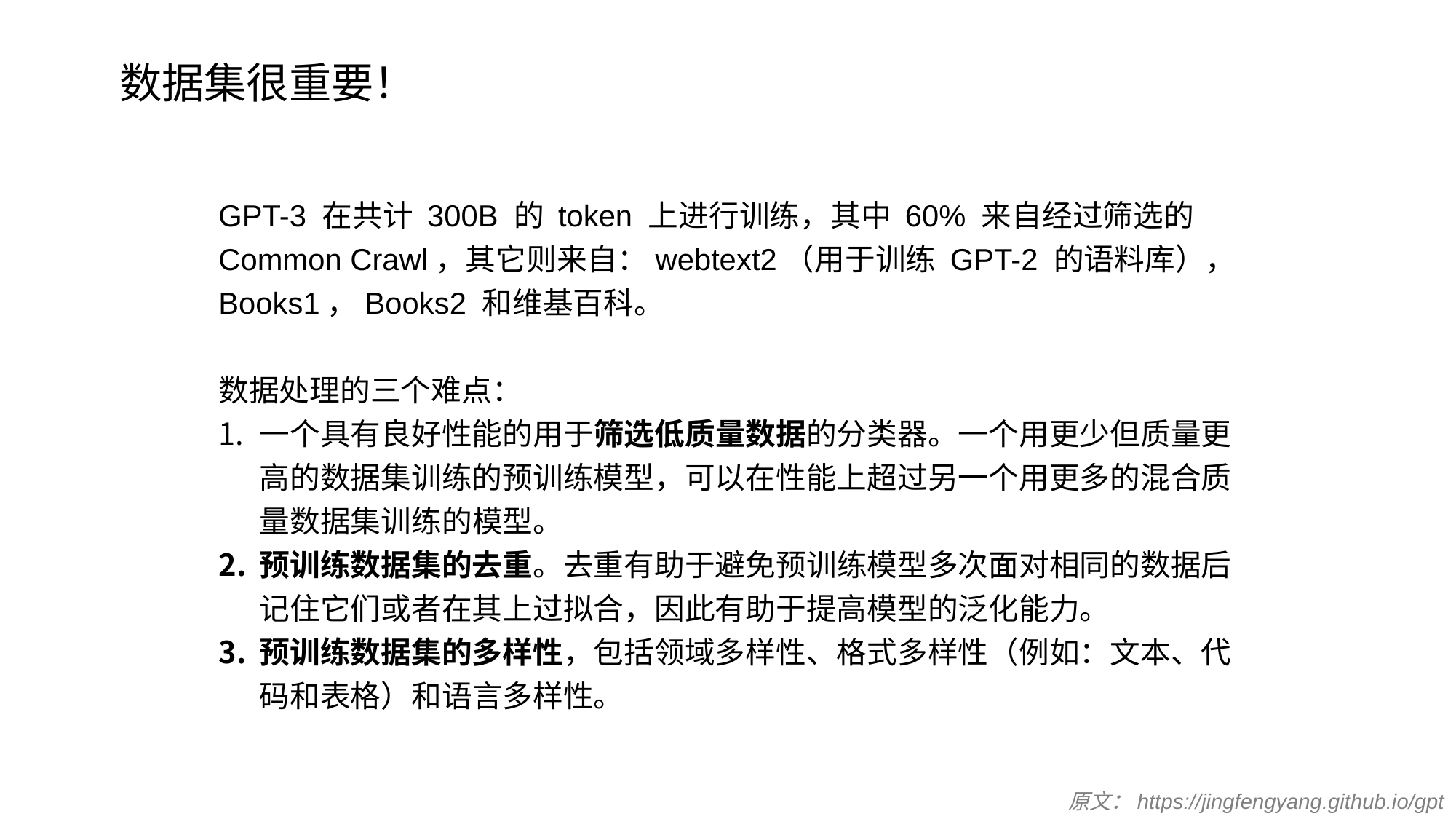

数据集很重要！
GPT-3 在共计 300B 的 token 上进行训练，其中 60% 来自经过筛选的 Common Crawl，其它则来自：webtext2（用于训练 GPT-2 的语料库），Books1，Books2 和维基百科。

数据处理的三个难点：
一个具有良好性能的用于筛选低质量数据的分类器。一个用更少但质量更高的数据集训练的预训练模型，可以在性能上超过另一个用更多的混合质量数据集训练的模型。
预训练数据集的去重。去重有助于避免预训练模型多次面对相同的数据后记住它们或者在其上过拟合，因此有助于提高模型的泛化能力。
预训练数据集的多样性，包括领域多样性、格式多样性（例如：文本、代码和表格）和语言多样性。
原文：https://jingfengyang.github.io/gpt